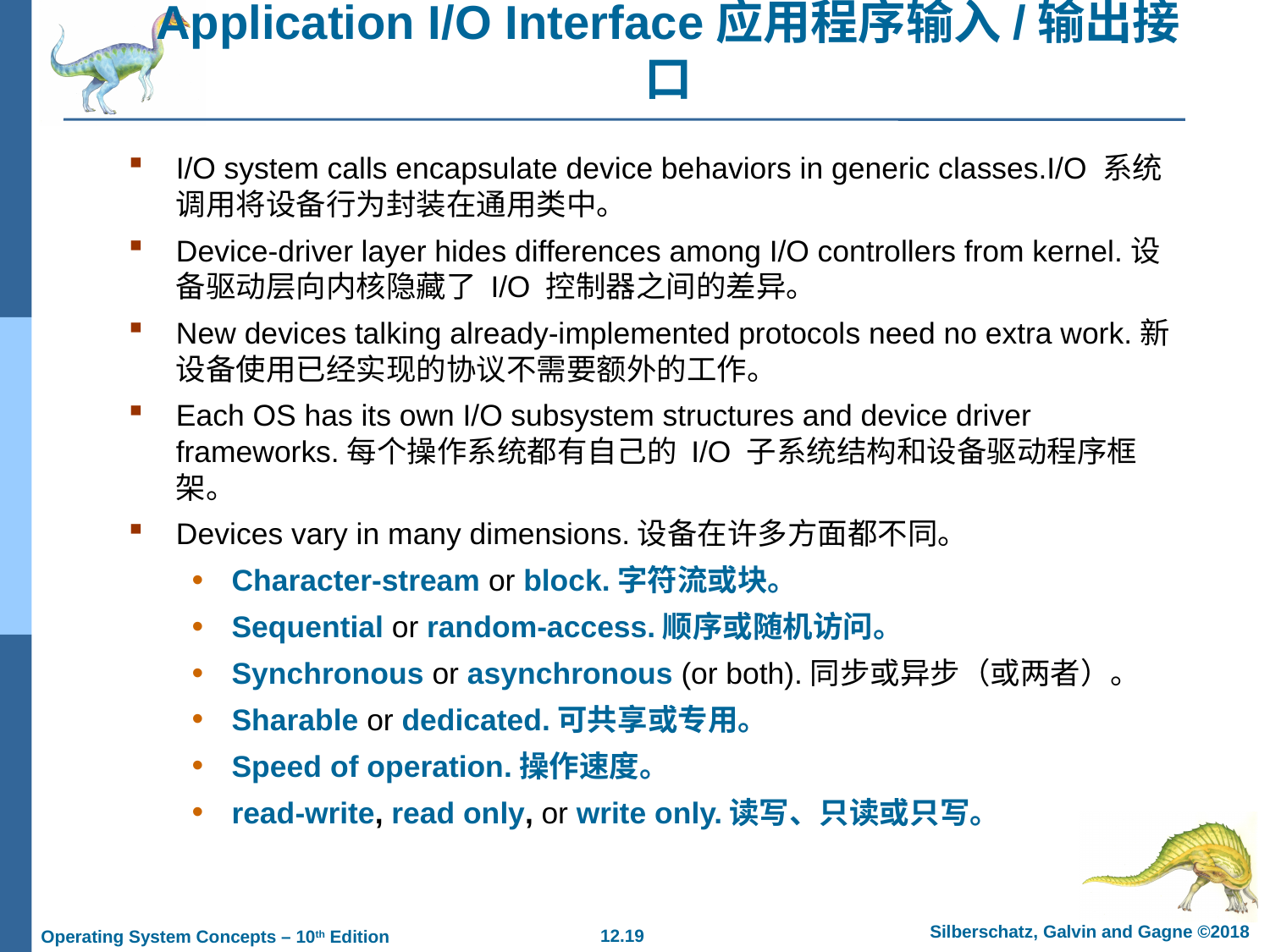

# Application I/O Interface应用程序输入/输出接口
I/O system calls encapsulate device behaviors in generic classes.I/O 系统调用将设备行为封装在通用类中。
Device-driver layer hides differences among I/O controllers from kernel.设备驱动层向内核隐藏了 I/O 控制器之间的差异。
New devices talking already-implemented protocols need no extra work.新设备使用已经实现的协议不需要额外的工作。
Each OS has its own I/O subsystem structures and device driver frameworks.每个操作系统都有自己的 I/O 子系统结构和设备驱动程序框架。
Devices vary in many dimensions.设备在许多方面都不同。
Character-stream or block.字符流或块。
Sequential or random-access.顺序或随机访问。
Synchronous or asynchronous (or both).同步或异步（或两者）。
Sharable or dedicated.可共享或专用。
Speed of operation.操作速度。
read-write, read only, or write only.读写、只读或只写。